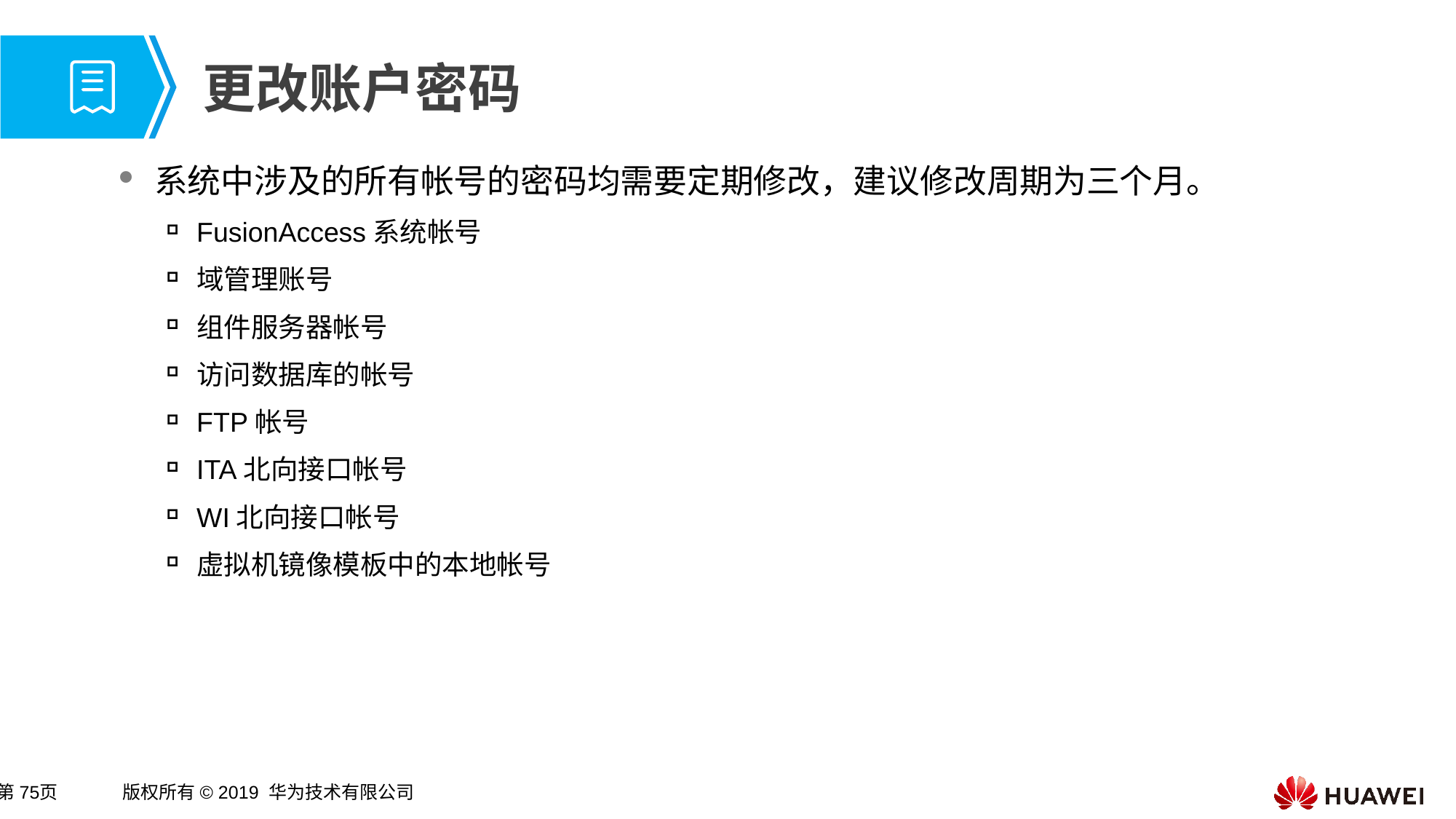

# 更改账户密码
系统中涉及的所有帐号的密码均需要定期修改，建议修改周期为三个月。
FusionAccess系统帐号
域管理账号
组件服务器帐号
访问数据库的帐号
FTP帐号
ITA北向接口帐号
WI北向接口帐号
虚拟机镜像模板中的本地帐号